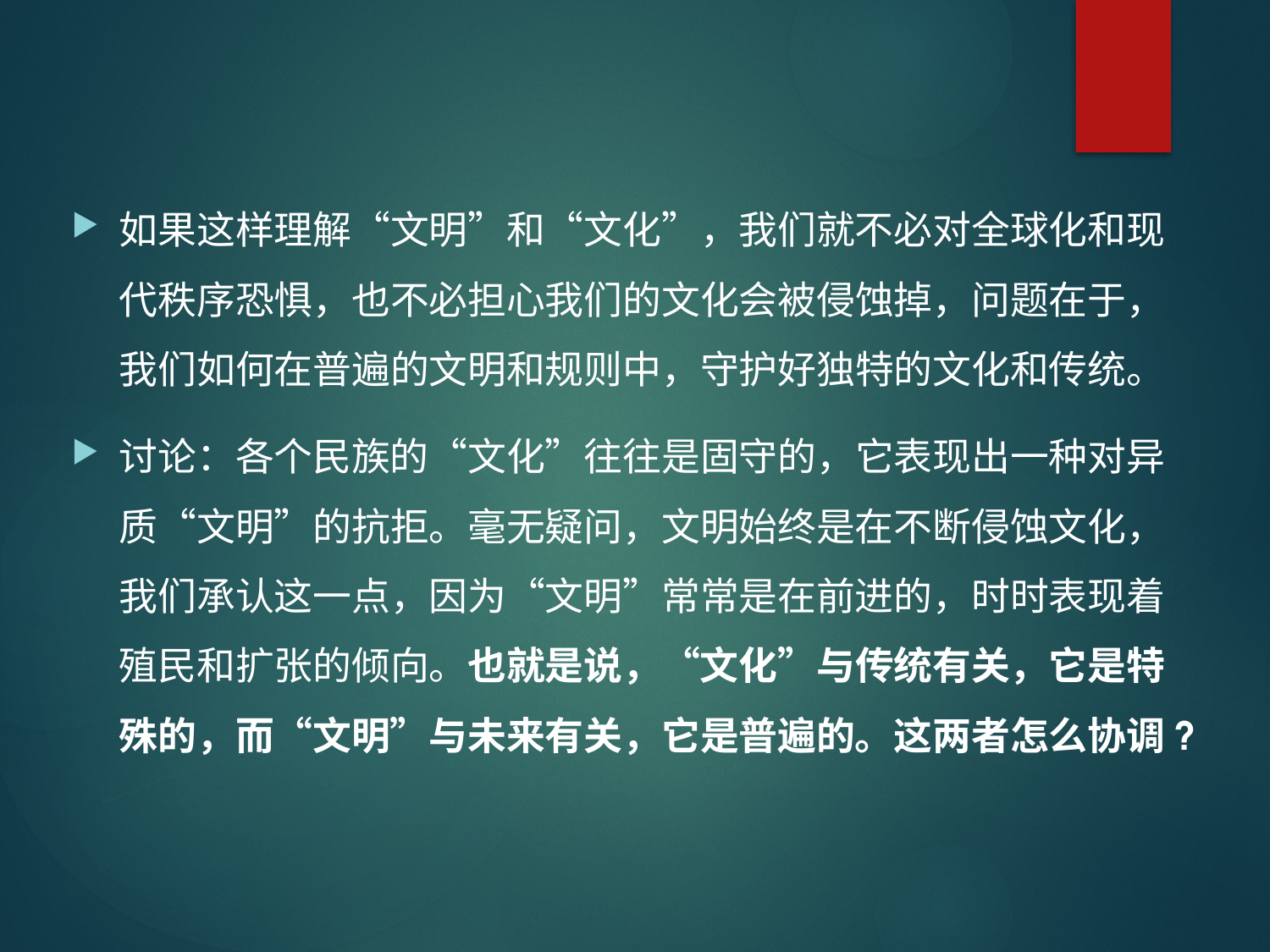

#
如果这样理解“文明”和“文化”，我们就不必对全球化和现代秩序恐惧，也不必担心我们的文化会被侵蚀掉，问题在于，我们如何在普遍的文明和规则中，守护好独特的文化和传统。
讨论：各个民族的“文化”往往是固守的，它表现出一种对异质“文明”的抗拒。毫无疑问，文明始终是在不断侵蚀文化，我们承认这一点，因为“文明”常常是在前进的，时时表现着殖民和扩张的倾向。也就是说，“文化”与传统有关，它是特殊的，而“文明”与未来有关，它是普遍的。这两者怎么协调?